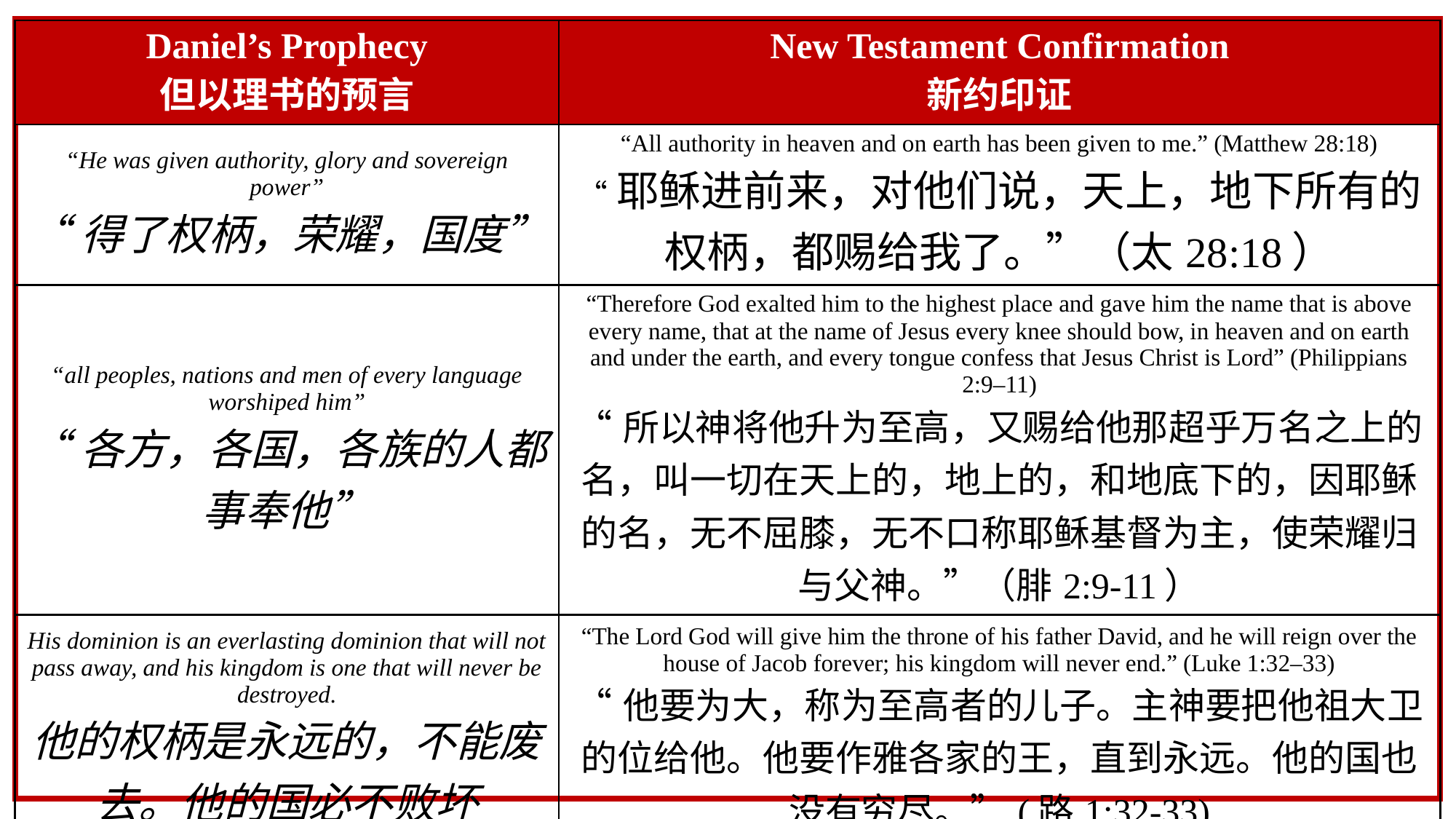

| Daniel’s Prophecy 但以理书的预言 | New Testament Confirmation 新约印证 |
| --- | --- |
| “He was given authority, glory and sovereign power” “得了权柄，荣耀，国度” | “All authority in heaven and on earth has been given to me.” (Matthew 28:18) “耶稣进前来，对他们说，天上，地下所有的权柄，都赐给我了。”（太28:18） |
| “all peoples, nations and men of every language worshiped him” “各方，各国，各族的人都事奉他” | “Therefore God exalted him to the highest place and gave him the name that is above every name, that at the name of Jesus every knee should bow, in heaven and on earth and under the earth, and every tongue confess that Jesus Christ is Lord” (Philippians 2:9–11) “所以神将他升为至高，又赐给他那超乎万名之上的名，叫一切在天上的，地上的，和地底下的，因耶稣的名，无不屈膝，无不口称耶稣基督为主，使荣耀归与父神。”（腓2:9-11） |
| His dominion is an everlasting dominion that will not pass away, and his kingdom is one that will never be destroyed. 他的权柄是永远的，不能废去。他的国必不败坏 | “The Lord God will give him the throne of his father David, and he will reign over the house of Jacob forever; his kingdom will never end.” (Luke 1:32–33) “他要为大，称为至高者的儿子。主神要把他祖大卫的位给他。他要作雅各家的王，直到永远。他的国也没有穷尽。”(路1:32-33) |